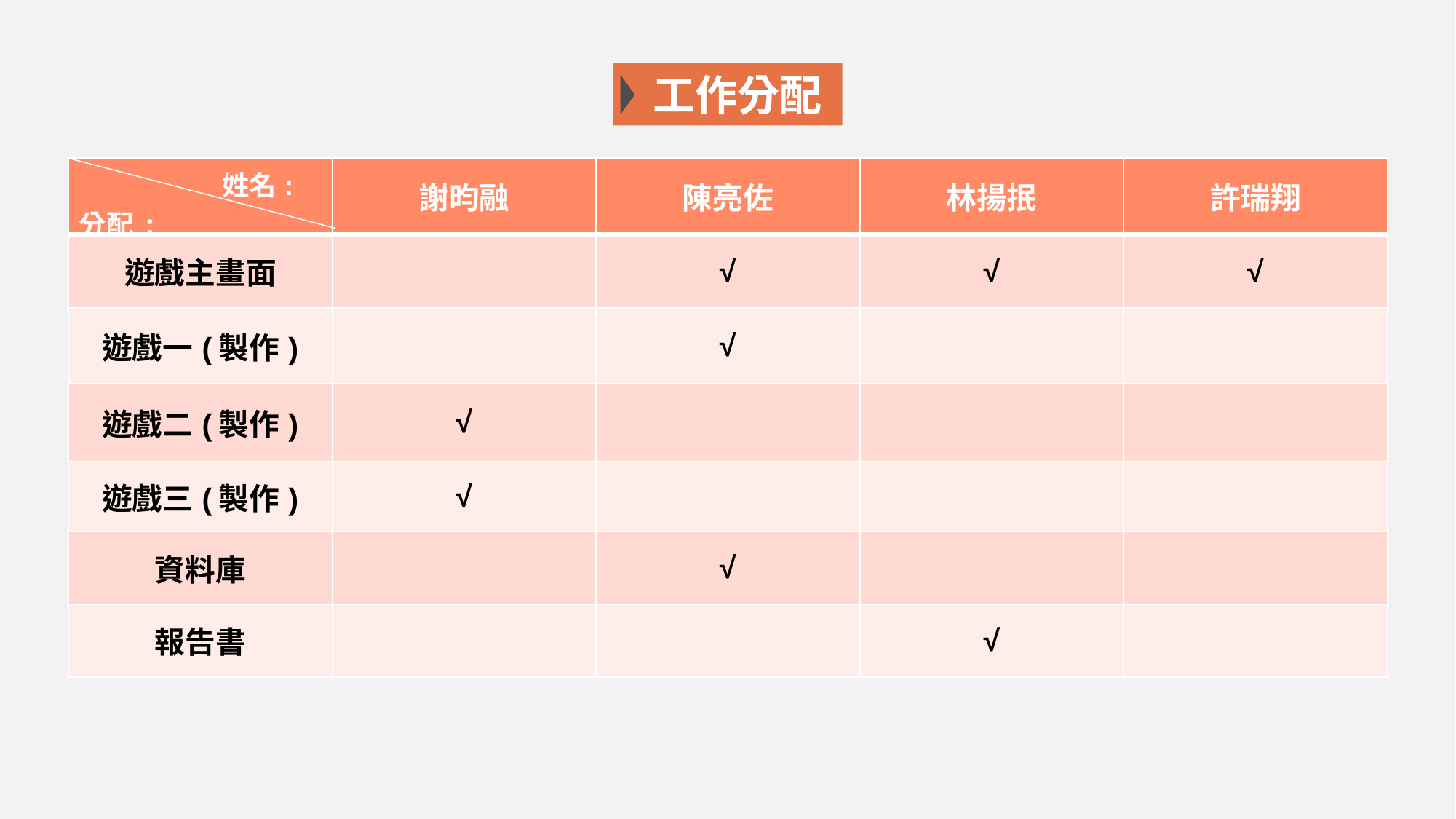

工作分配

| 姓名: 分配: | 謝昀融 | 陳亮佐 | 林揚抿 | 許瑞翔 |
| --- | --- | --- | --- | --- |
| 遊戲主畫面 |  | √ | √ | √ |
| 遊戲一(製作) |  | √ |  |  |
| 遊戲二(製作) | √ |  |  |  |
| 遊戲三(製作) | √ |  |  |  |
| 資料庫 |  | √ |  |  |
| 報告書 |  |  | √ |  |